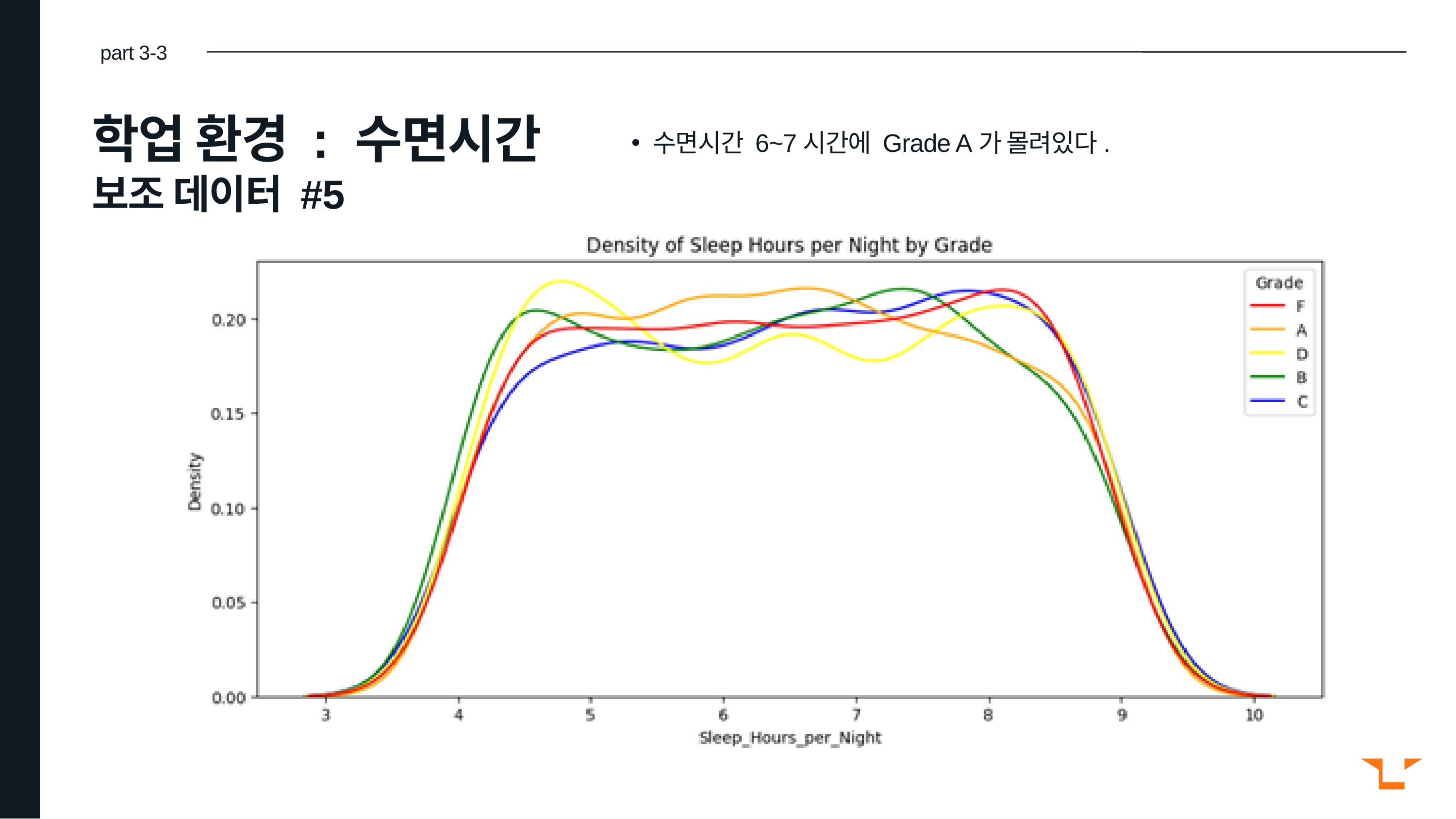

part 3-3

학업 환경 : 수면시간
보조 데이터 #5
수면시간 6~7시간에 Grade A가 몰려있다.